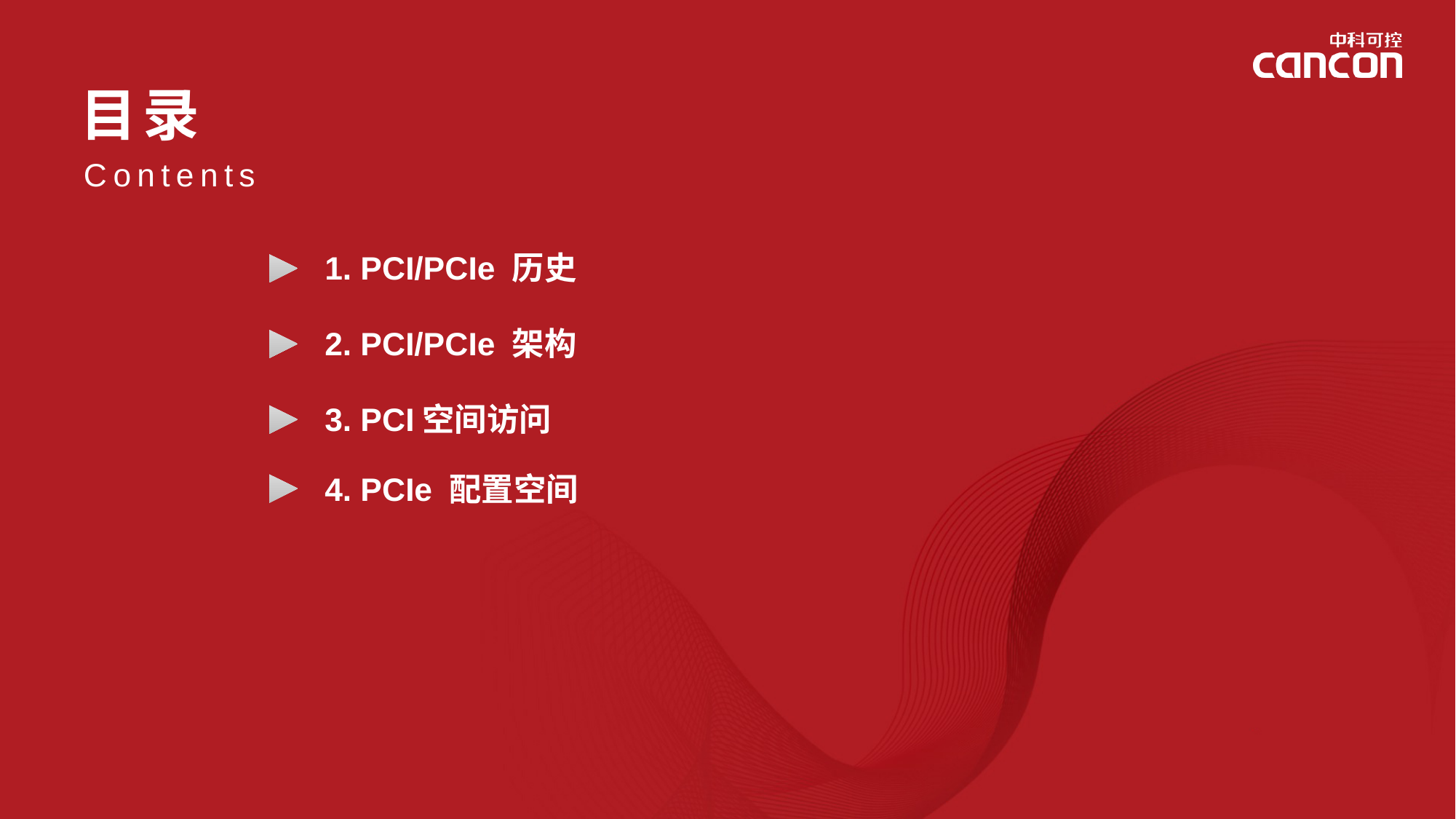

1. PCI/PCIe 历史

2. PCI/PCIe 架构

3. PCI空间访问

4. PCIe 配置空间